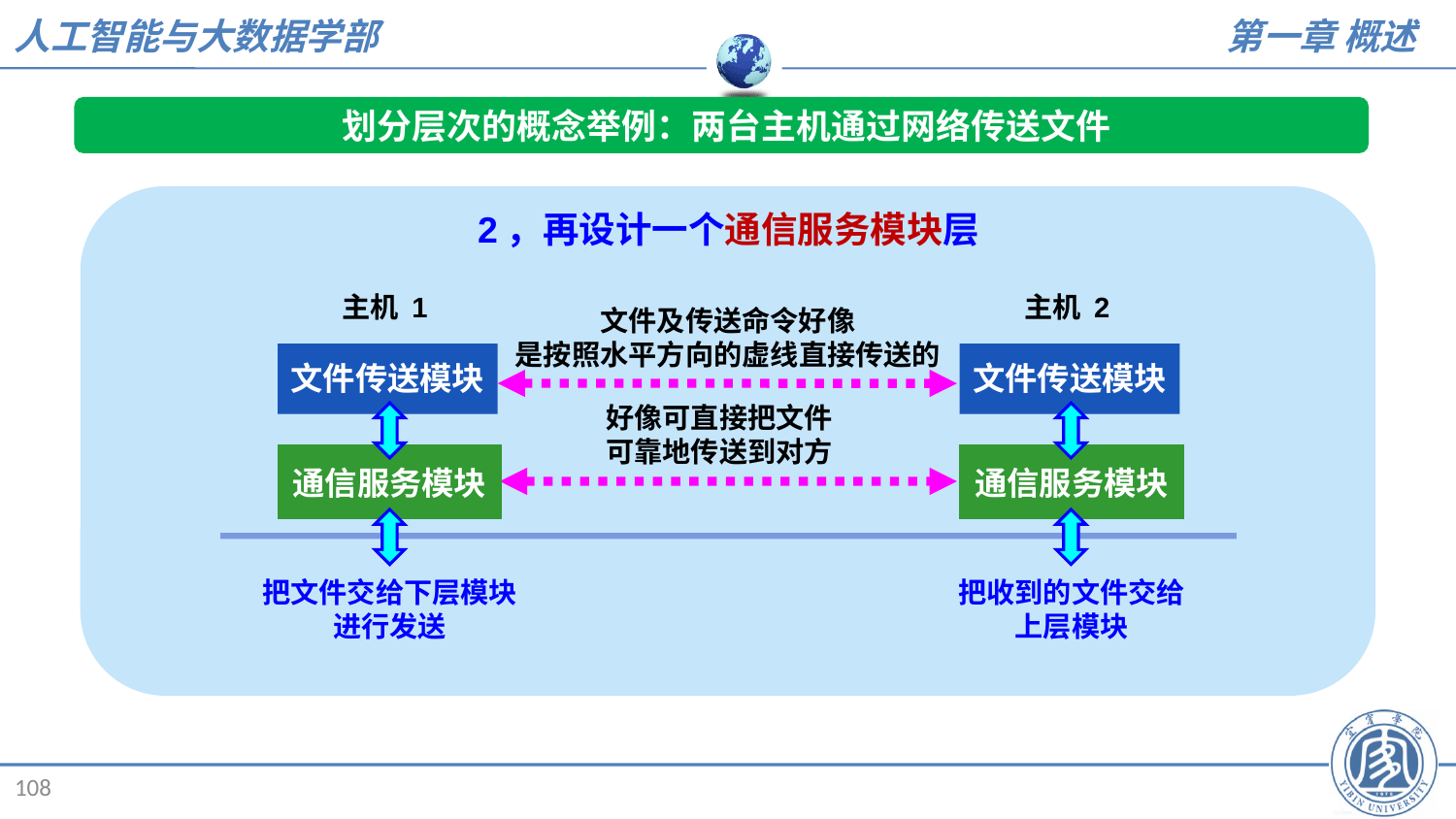

划分层次的概念举例：两台主机通过网络传送文件

2，再设计一个通信服务模块层
主机 1
主机 2
文件及传送命令好像
是按照水平方向的虚线直接传送的

文件传送模块
文件传送模块

好像可直接把文件
可靠地传送到对方

通信服务模块
通信服务模块

把文件交给下层模块
进行发送
把收到的文件交给
上层模块
108